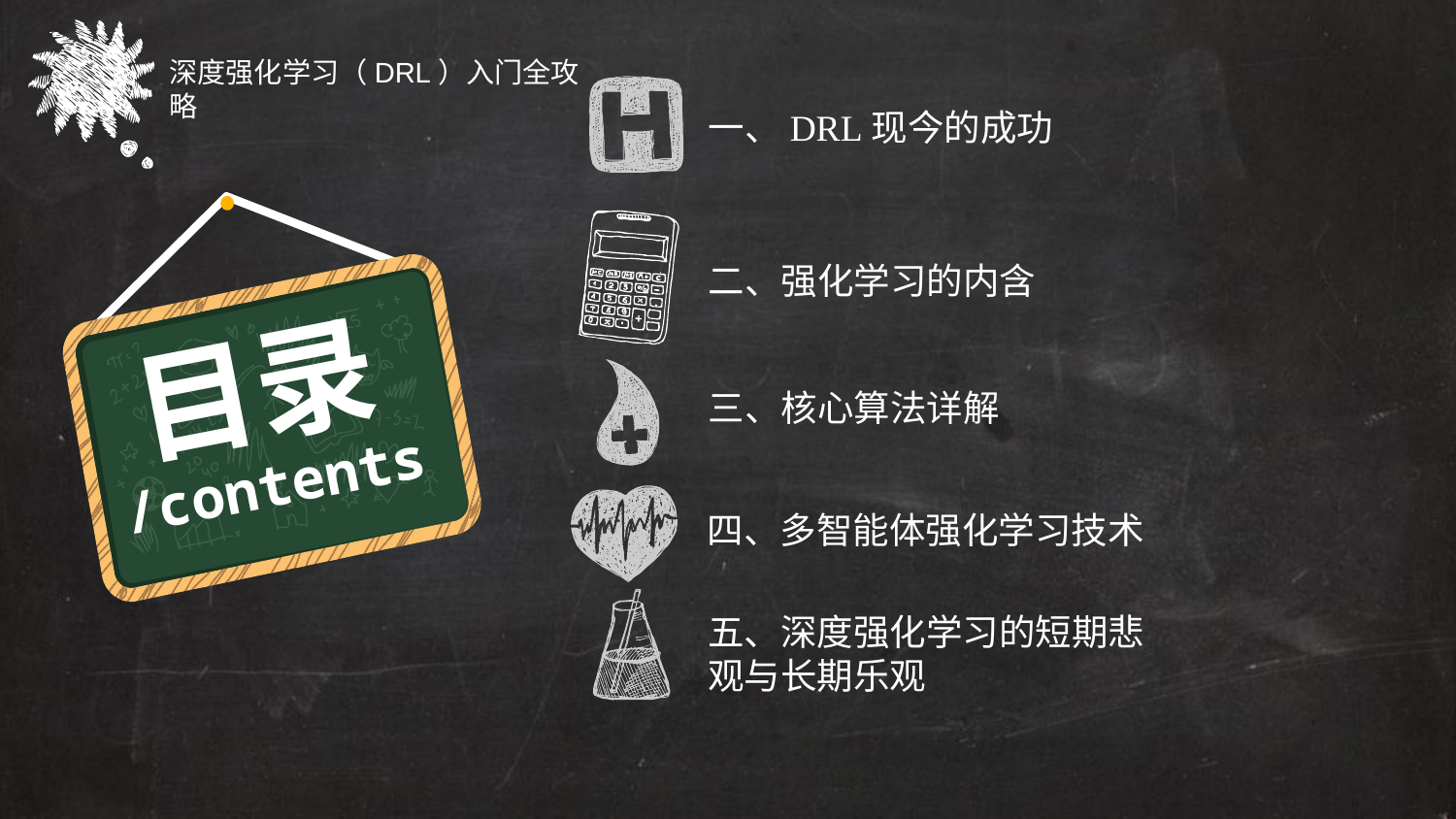

深度强化学习（DRL）入门全攻略

一、DRL现今的成功

二、强化学习的内含

三、核心算法详解
目录
/contents

四、多智能体强化学习技术

五、深度强化学习的短期悲观与长期乐观